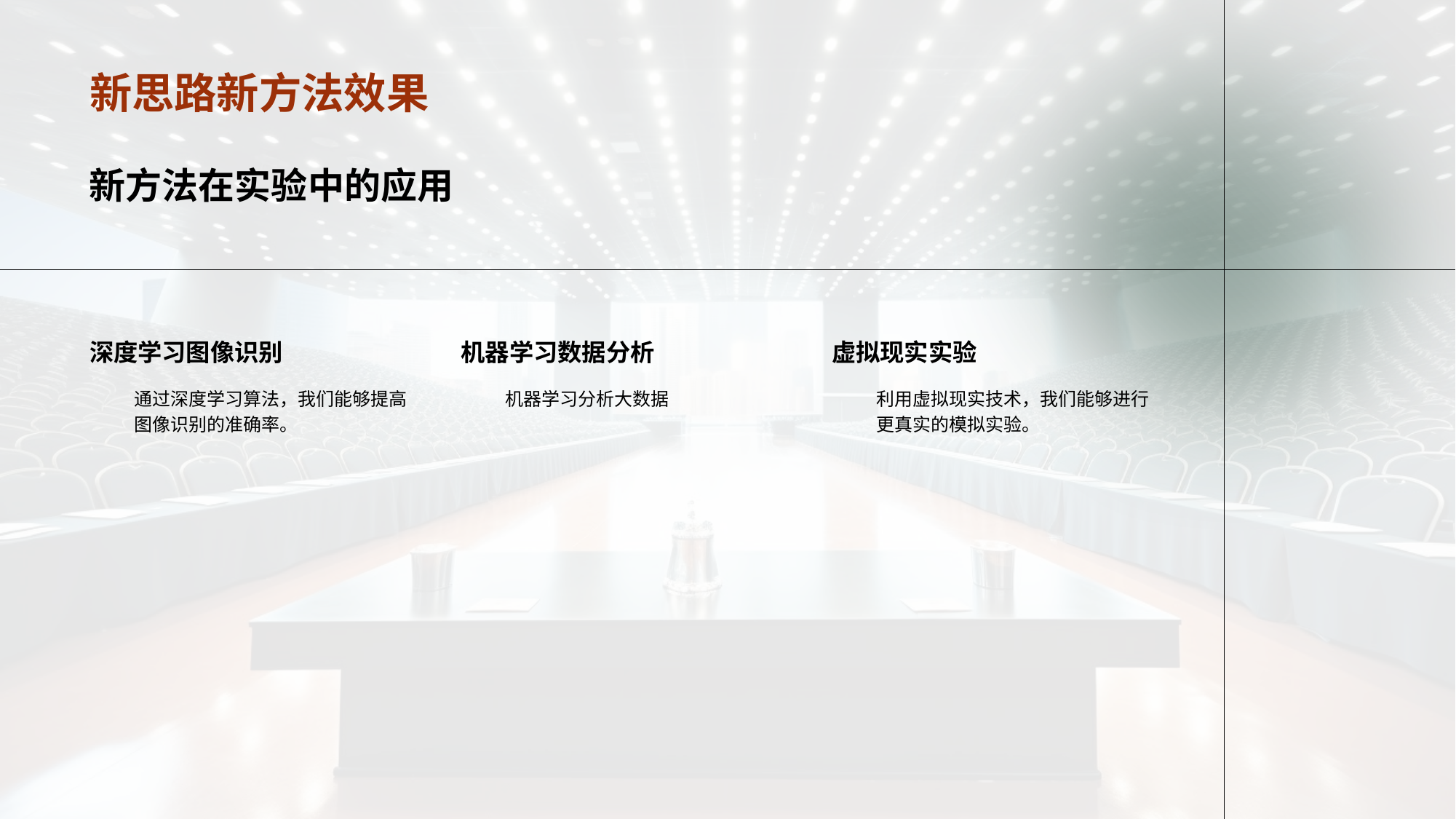

# 新思路新方法效果

新方法在实验中的应用
深度学习图像识别
机器学习数据分析
虚拟现实实验
通过深度学习算法，我们能够提高图像识别的准确率。
机器学习分析大数据
利用虚拟现实技术，我们能够进行更真实的模拟实验。